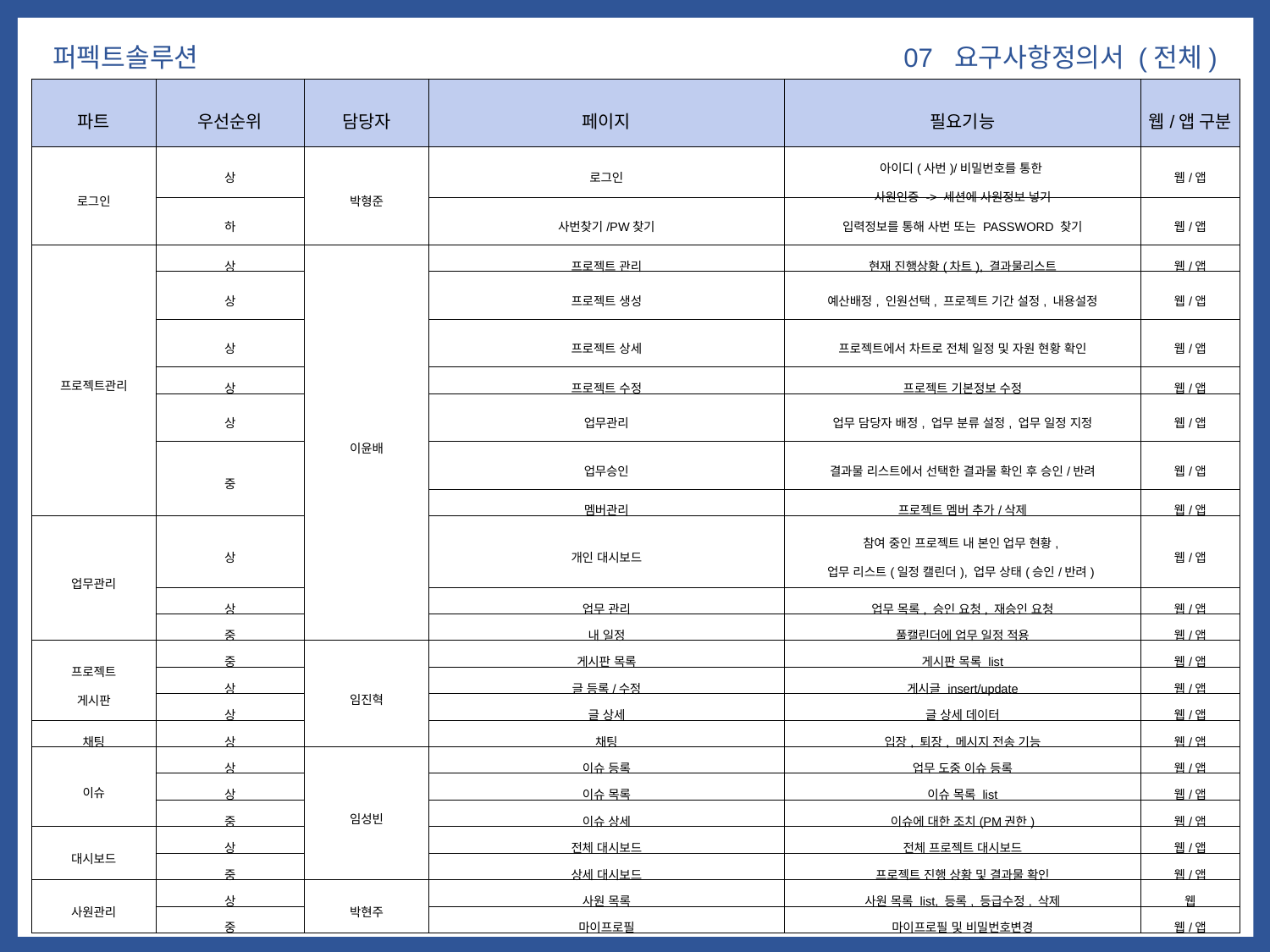

07  요구사항정의서 (전체)
퍼펙트솔루션
| 파트 | 우선순위 | 담당자 | 페이지 | 필요기능 | 웹/앱 구분 |
| --- | --- | --- | --- | --- | --- |
| 로그인 | 상 | 박형준 | 로그인 | 아이디(사번)/비밀번호를 통한 사원인증 -> 세션에 사원정보 넣기 | 웹/앱 |
|  | 하 |  | 사번찾기/PW찾기 | 입력정보를 통해 사번 또는 PASSWORD 찾기 | 웹/앱 |
| 프로젝트관리 | 상 | 이윤배 | 프로젝트 관리 | 현재 진행상황(차트), 결과물리스트 | 웹/앱 |
|  | 상 |  | 프로젝트 생성 | 예산배정, 인원선택, 프로젝트 기간 설정, 내용설정 | 웹/앱 |
|  | 상 |  | 프로젝트 상세 | 프로젝트에서 차트로 전체 일정 및 자원 현황 확인 | 웹/앱 |
|  | 상 |  | 프로젝트 수정 | 프로젝트 기본정보 수정 | 웹/앱 |
|  | 상 |  | 업무관리 | 업무 담당자 배정, 업무 분류 설정, 업무 일정 지정 | 웹/앱 |
|  | 중 |  | 업무승인 | 결과물 리스트에서 선택한 결과물 확인 후 승인/반려 | 웹/앱 |
|  |  |  | 멤버관리 | 프로젝트 멤버 추가/삭제 | 웹/앱 |
| 업무관리 | 상 |  | 개인 대시보드 | 참여 중인 프로젝트 내 본인 업무 현황, 업무 리스트(일정 캘린더), 업무 상태(승인/반려) | 웹/앱 |
|  | 상 |  | 업무 관리 | 업무 목록, 승인 요청, 재승인 요청 | 웹/앱 |
|  | 중 |  | 내 일정 | 풀캘린더에 업무 일정 적용 | 웹/앱 |
| 프로젝트 게시판 | 중 | 임진혁 | 게시판 목록 | 게시판 목록 list | 웹/앱 |
|  | 상 |  | 글 등록/수정 | 게시글 insert/update | 웹/앱 |
|  | 상 |  | 글 상세 | 글 상세 데이터 | 웹/앱 |
| 채팅 | 상 |  | 채팅 | 입장, 퇴장, 메시지 전송 기능 | 웹/앱 |
| 이슈 | 상 | 임성빈 | 이슈 등록 | 업무 도중 이슈 등록 | 웹/앱 |
|  | 상 |  | 이슈 목록 | 이슈 목록 list | 웹/앱 |
|  | 중 |  | 이슈 상세 | 이슈에 대한 조치(PM권한) | 웹/앱 |
| 대시보드 | 상 |  | 전체 대시보드 | 전체 프로젝트 대시보드 | 웹/앱 |
|  | 중 |  | 상세 대시보드 | 프로젝트 진행 상황 및 결과물 확인 | 웹/앱 |
| 사원관리 | 상 | 박현주 | 사원 목록 | 사원 목록 list, 등록, 등급수정, 삭제 | 웹 |
|  | 중 |  | 마이프로필 | 마이프로필 및 비밀번호변경 | 웹/앱 |